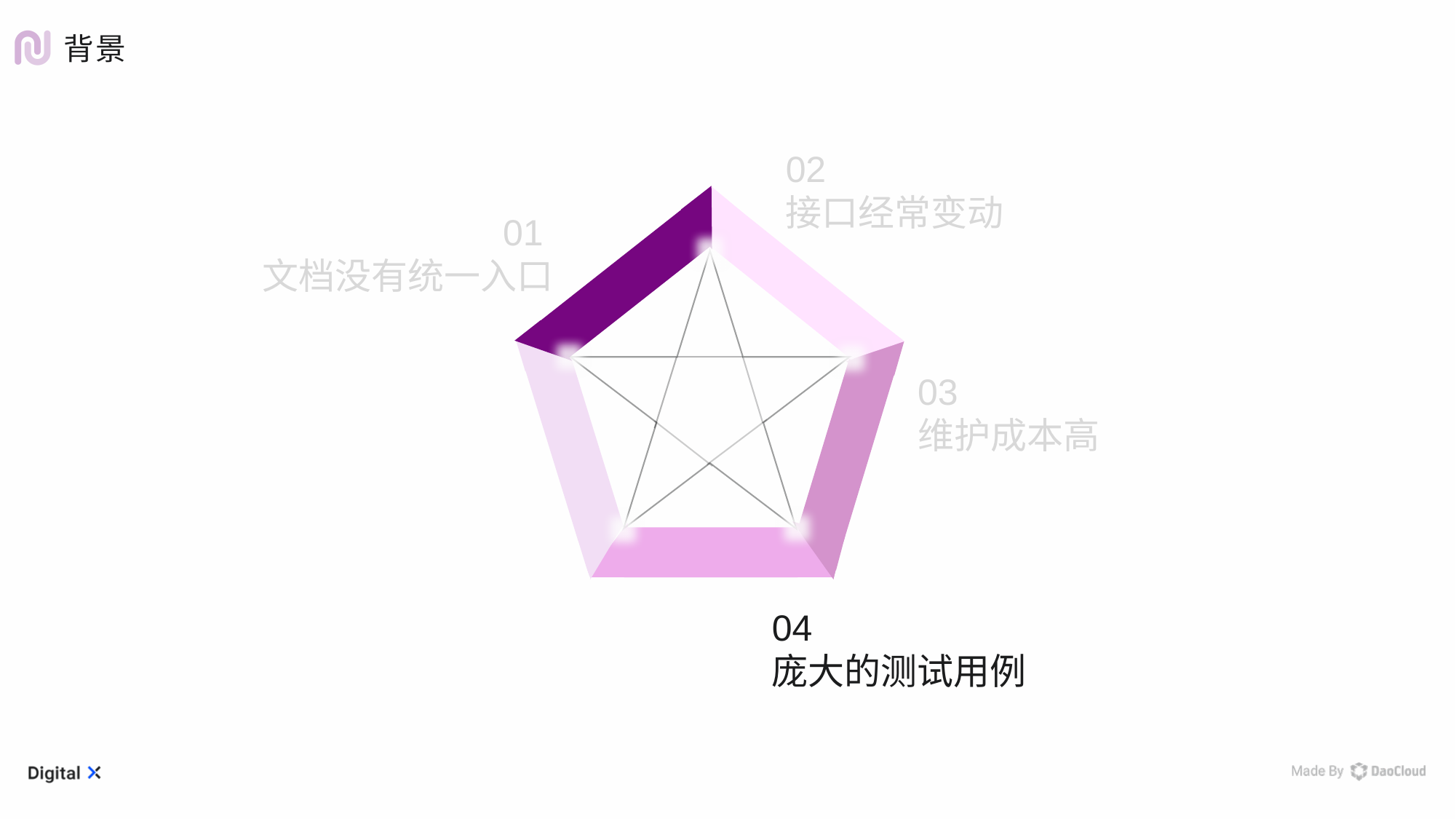

背景
02
接口经常变动

01
文档没有统一入口

03
维护成本高
04
庞大的测试用例